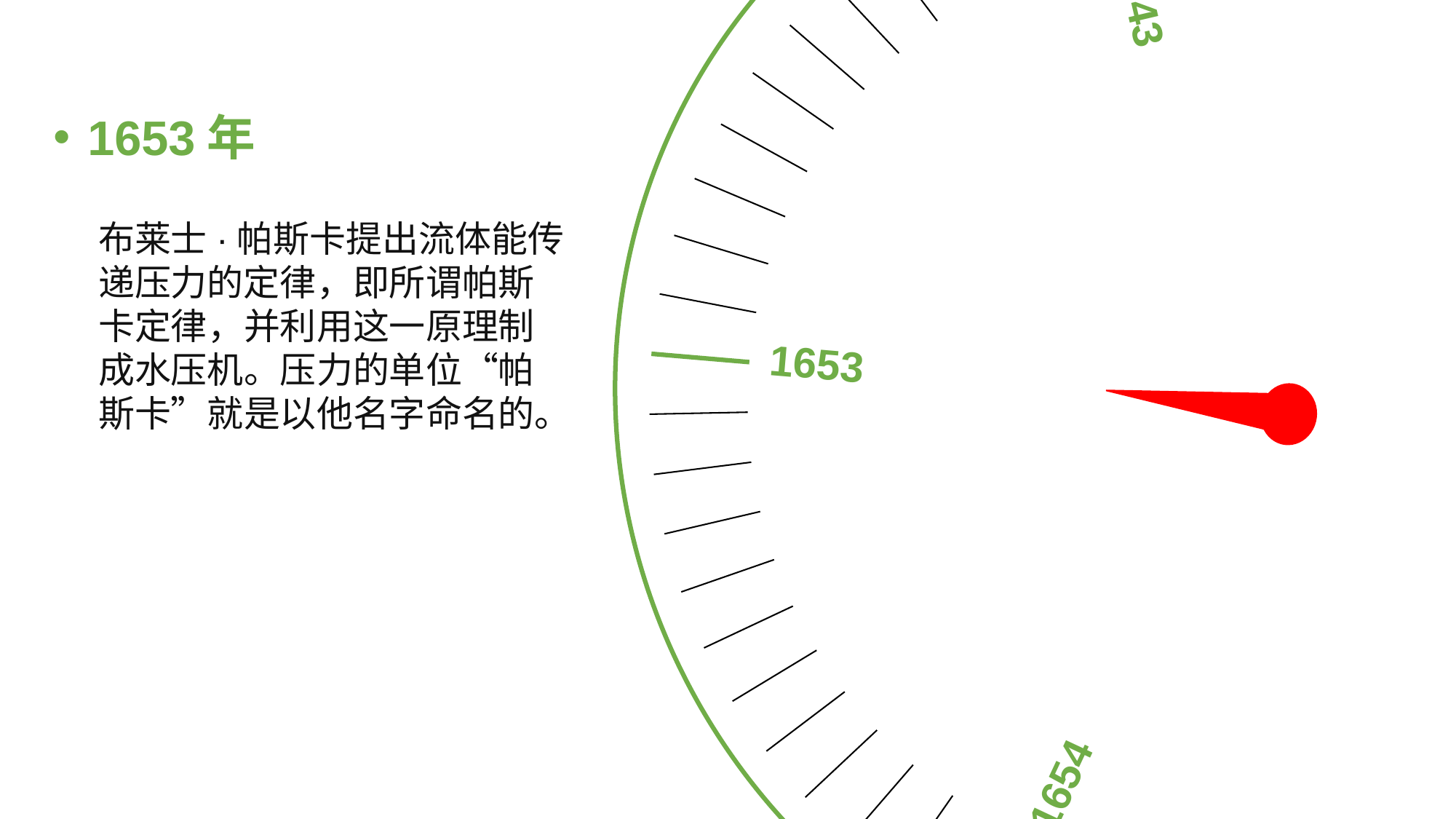

1643
1637
1653
1628
1654
1653年
布莱士·帕斯卡提出流体能传递压力的定律，即所谓帕斯卡定律，并利用这一原理制成水压机。压力的单位“帕斯卡”就是以他名字命名的。